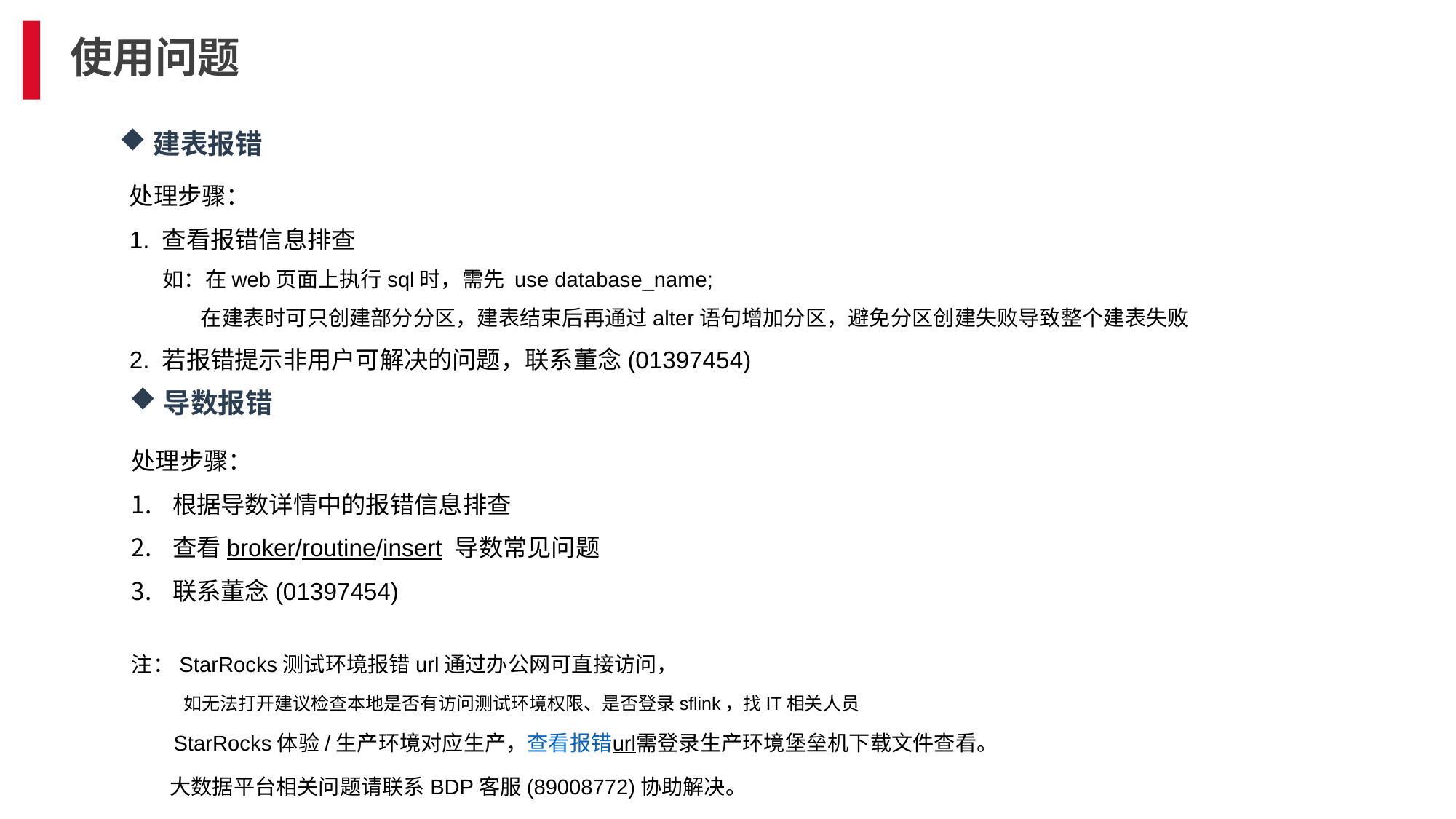

# 使用问题
建表报错
处理步骤：
1. 查看报错信息排查
      如：在web页面上执行sql时，需先 use database_name;
              在建表时可只创建部分分区，建表结束后再通过alter语句增加分区，避免分区创建失败导致整个建表失败
2. 若报错提示非用户可解决的问题，联系董念(01397454)

导数报错
处理步骤：
根据导数详情中的报错信息排查
查看broker/routine/insert 导数常见问题
联系董念(01397454)

注：StarRocks测试环境报错url通过办公网可直接访问，
          如无法打开建议检查本地是否有访问测试环境权限、是否登录sflink，找IT相关人员
       StarRocks体验/生产环境对应生产，查看报错url需登录生产环境堡垒机下载文件查看。
       大数据平台相关问题请联系BDP客服(89008772)协助解决。